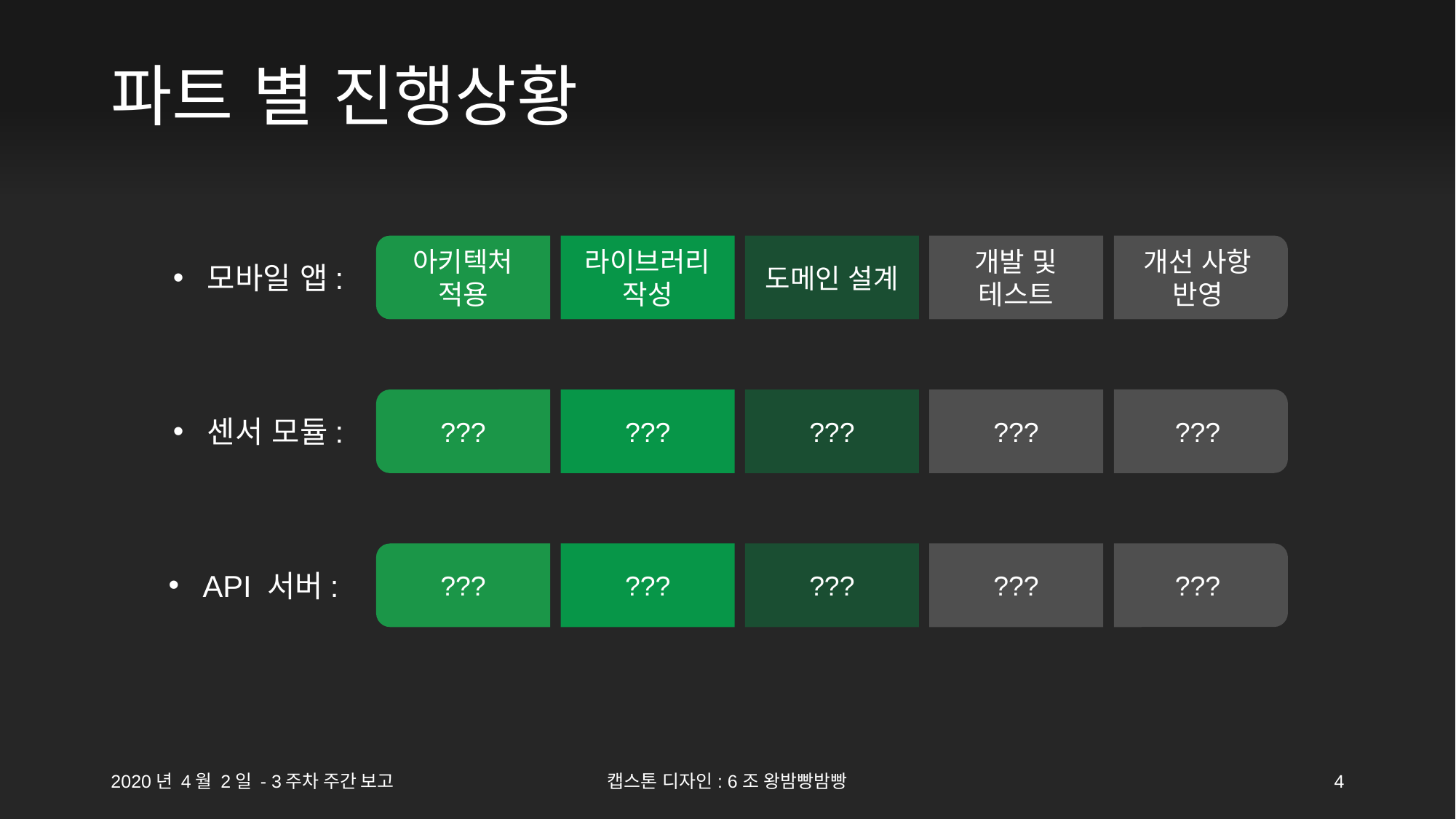

# 파트 별 진행상황

개발 및 테스트

개선 사항 반영

도메인 설계

라이브러리 작성

아키텍처 적용
모바일 앱:

???

???

???

???

???
센서 모듈:

???

???

???

???

???
API 서버:
2020년 4월 2일 - 3주차 주간 보고
캡스톤 디자인: 6조 왕밤빵밤빵
4